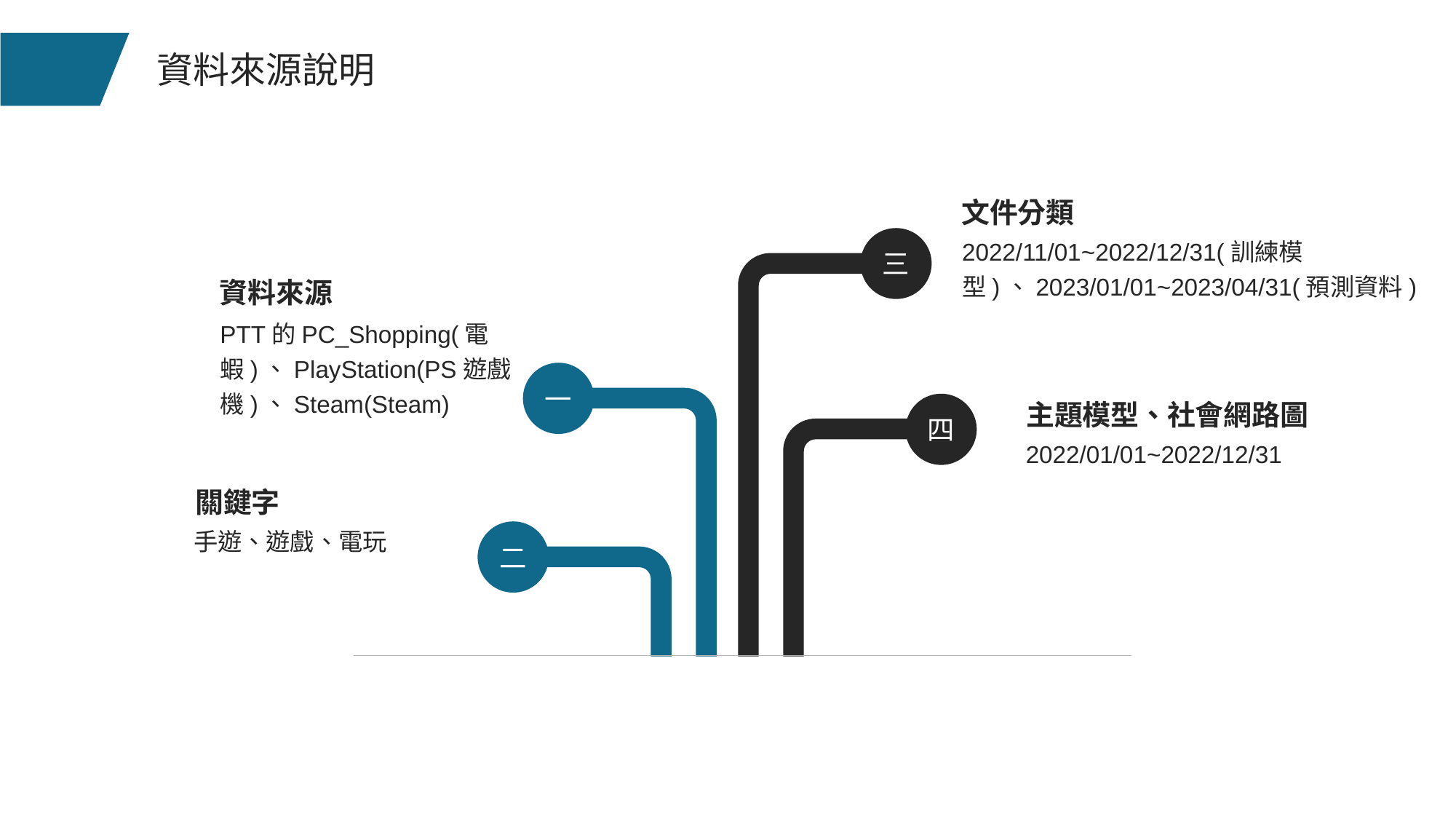

資料來源說明
文件分類
2022/11/01~2022/12/31(訓練模型)、2023/01/01~2023/04/31(預測資料)
三

一

四

二

  資料來源
PTT的PC_Shopping(電蝦)、PlayStation(PS遊戲機)、Steam(Steam)
主題模型、社會網路圖
2022/01/01~2022/12/31
  關鍵字
手遊、遊戲、電玩